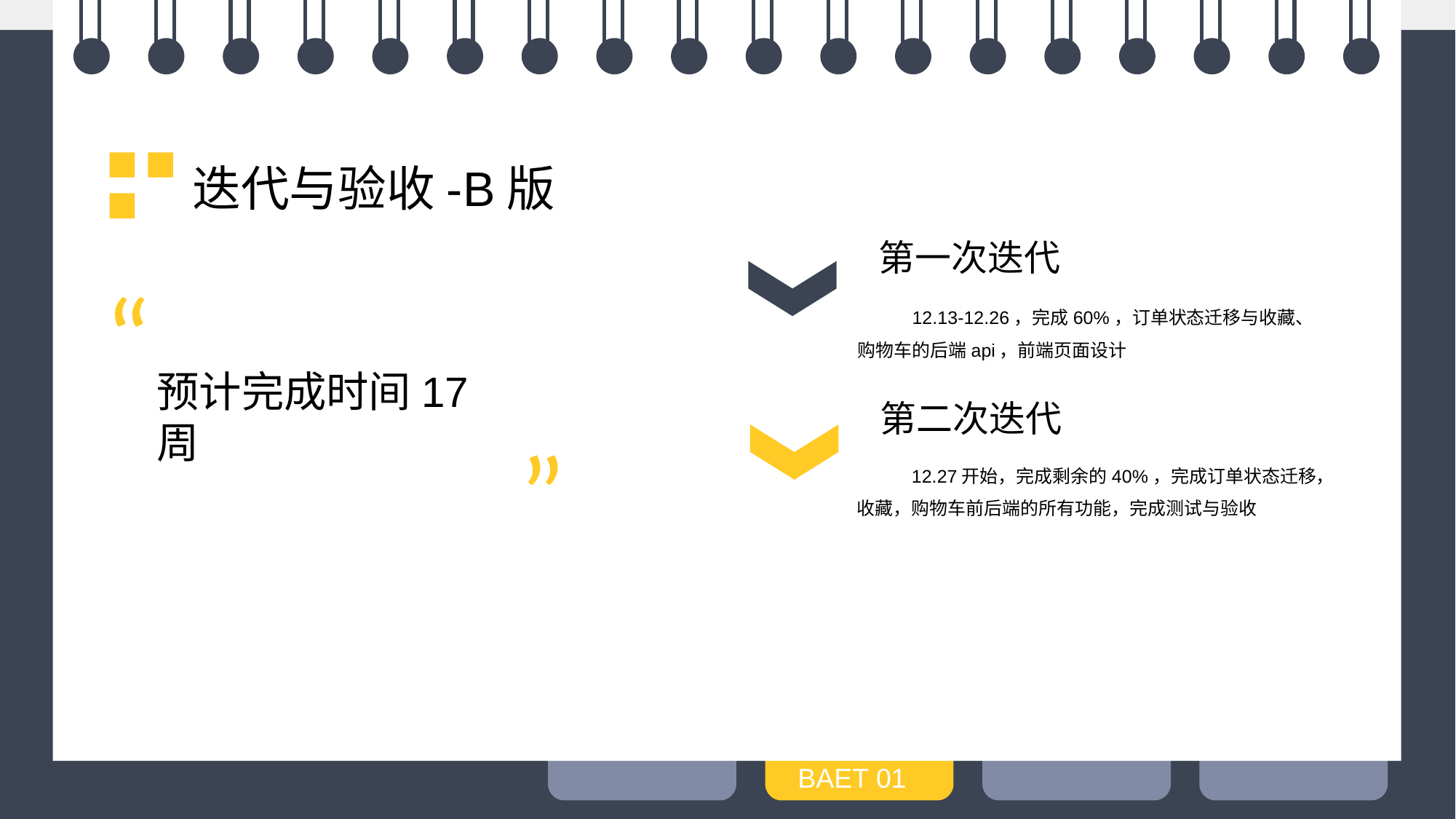

迭代与验收-B版
第一次迭代

“
12.13-12.26，完成60%，订单状态迁移与收藏、购物车的后端api，前端页面设计
预计完成时间17周
第二次迭代

”
12.27开始，完成剩余的40%，完成订单状态迁移，收藏，购物车前后端的所有功能，完成测试与验收

BAET 01